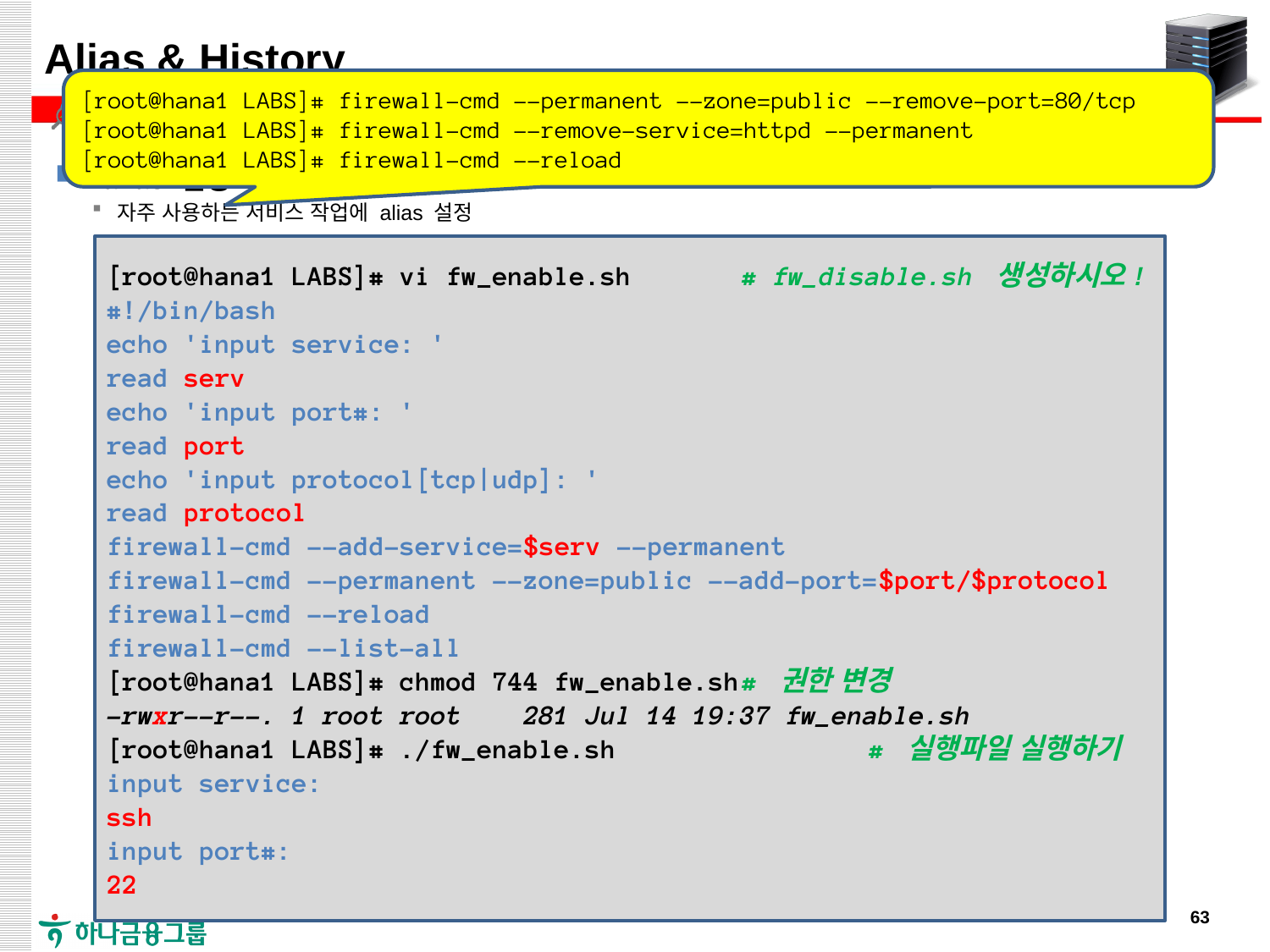

# Alias & History
[root@hana1 LABS]# firewall-cmd --permanent --zone=public --remove-port=80/tcp
[root@hana1 LABS]# firewall-cmd --remove-service=httpd --permanent
[root@hana1 LABS]# firewall-cmd --reload
alias 설정하기 : alias
자주 사용하는 서비스 작업에 alias 설정
[root@hana1 LABS]# vi fw_enable.sh	# fw_disable.sh 생성하시오!
#!/bin/bash
echo 'input service: '
read serv
echo 'input port#: '
read port
echo 'input protocol[tcp|udp]: '
read protocol
firewall-cmd --add-service=$serv --permanent
firewall-cmd --permanent --zone=public --add-port=$port/$protocol
firewall-cmd --reload
firewall-cmd --list-all
[root@hana1 LABS]# chmod 744 fw_enable.sh	# 권한 변경
-rwxr--r--. 1 root root    281 Jul 14 19:37 fw_enable.sh
[root@hana1 LABS]# ./fw_enable.sh 		# 실행파일 실행하기
input service:
ssh
input port#:
22